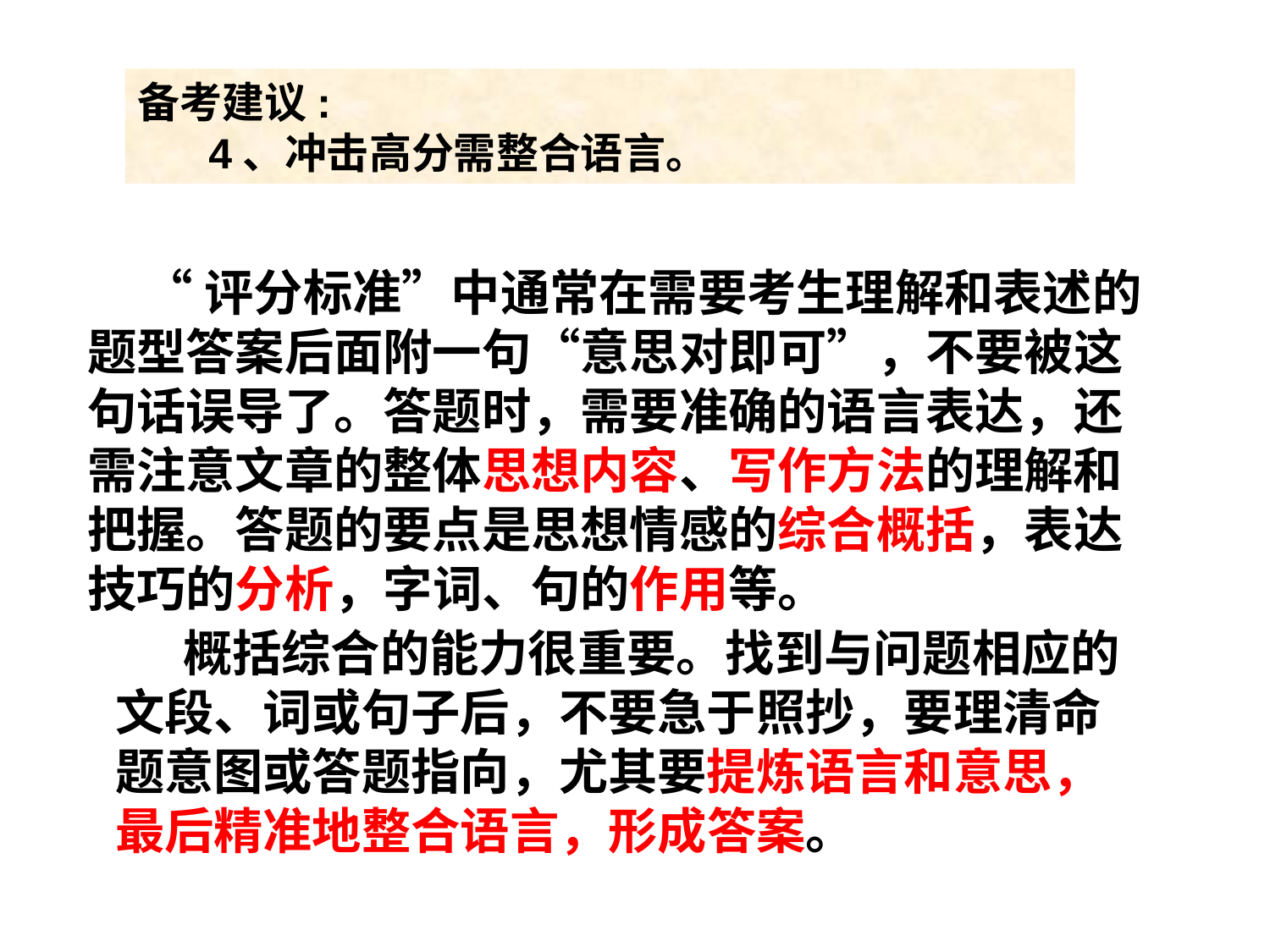

备考建议:
      4、冲击高分需整合语言。
     “评分标准”中通常在需要考生理解和表述的题型答案后面附一句“意思对即可”，不要被这句话误导了。答题时，需要准确的语言表达，还需注意文章的整体思想内容、写作方法的理解和把握。答题的要点是思想情感的综合概括，表达技巧的分析，字词、句的作用等。

     概括综合的能力很重要。找到与问题相应的文段、词或句子后，不要急于照抄，要理清命题意图或答题指向，尤其要提炼语言和意思，最后精准地整合语言，形成答案。